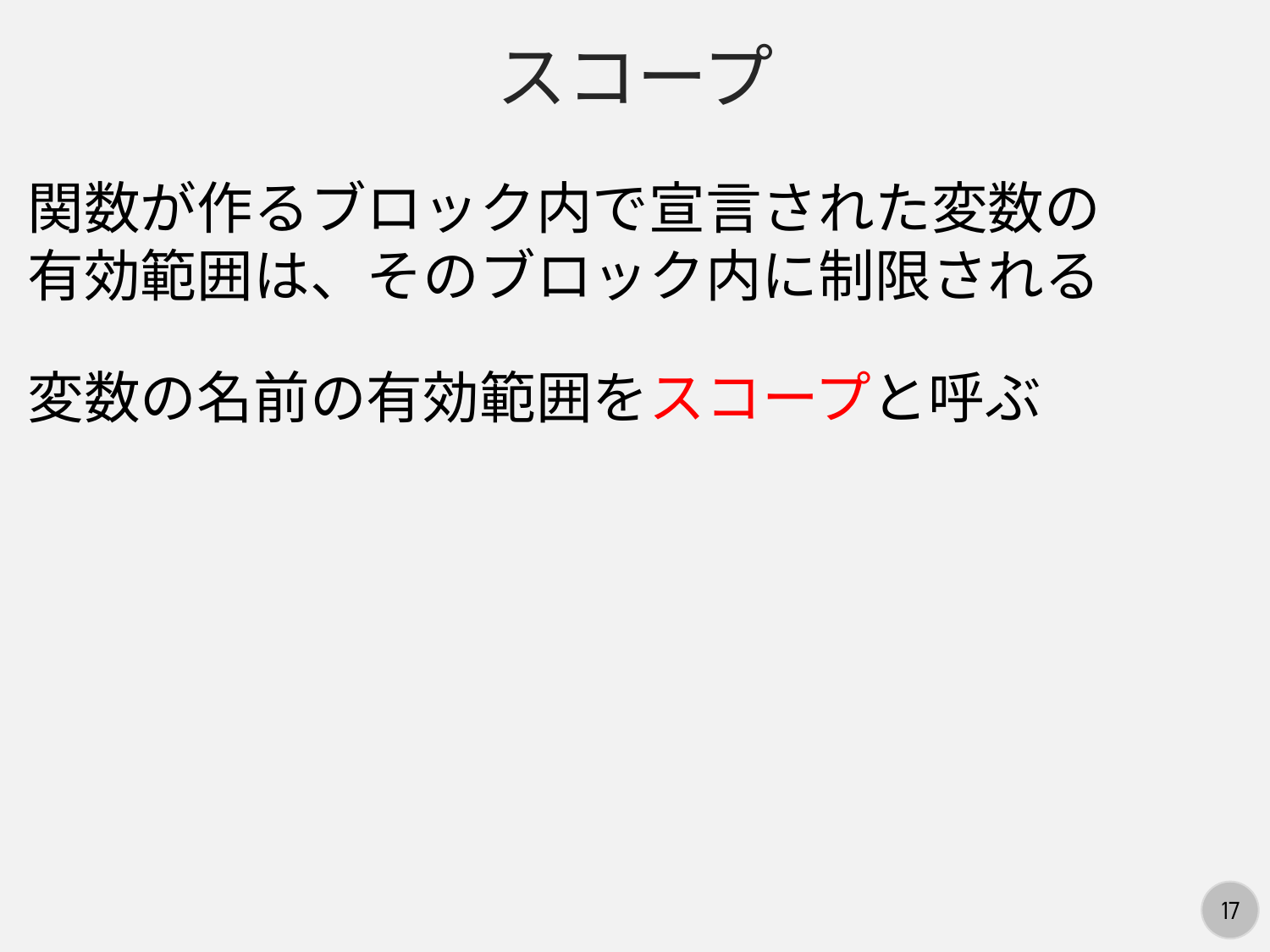

スコープ
関数が作るブロック内で宣言された変数の有効範囲は、そのブロック内に制限される
変数の名前の有効範囲をスコープと呼ぶ